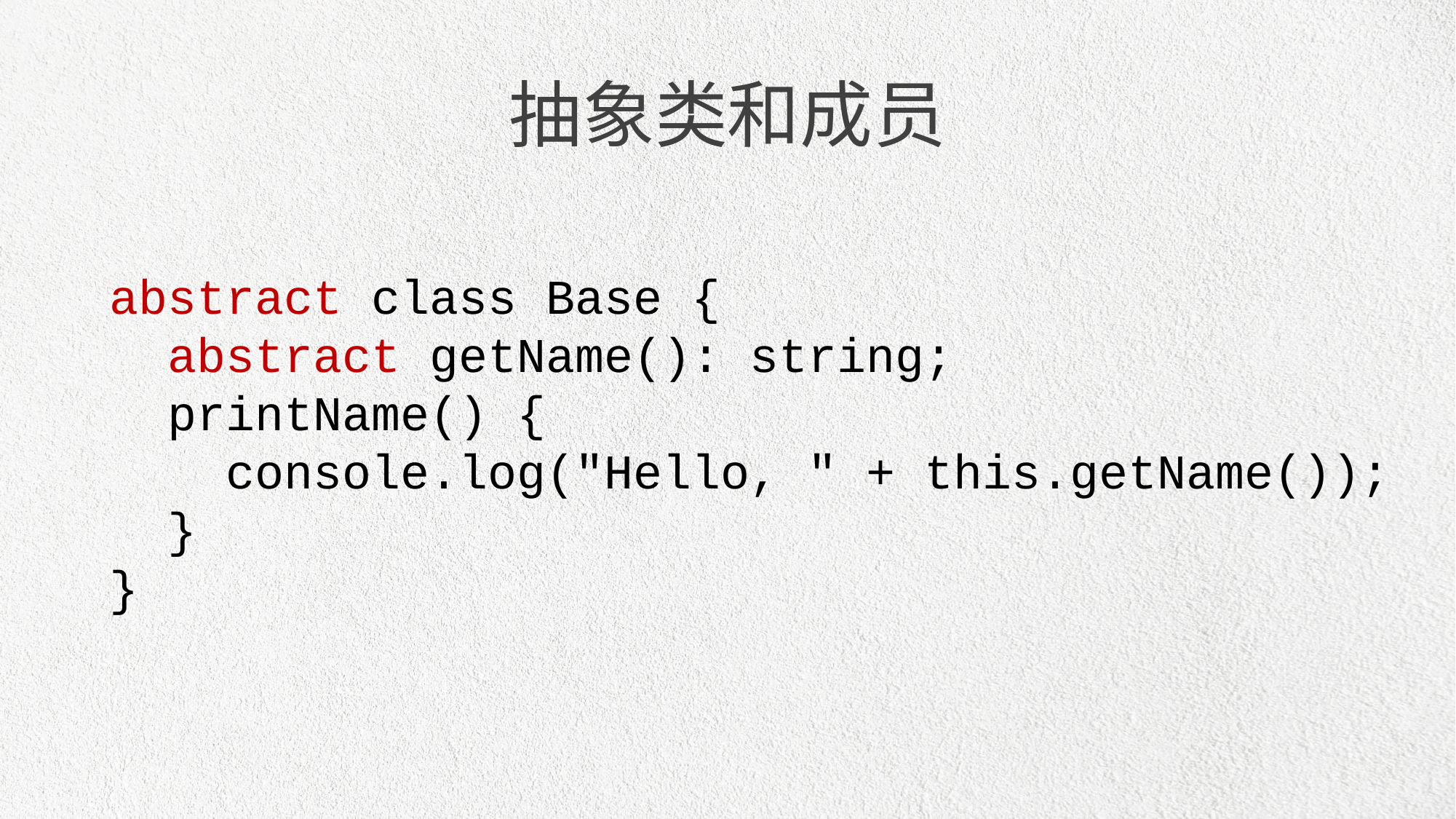

抽象类和成员
abstract class Base {
  abstract getName(): string;
  printName() {
    console.log("Hello, " + this.getName());
  }
}